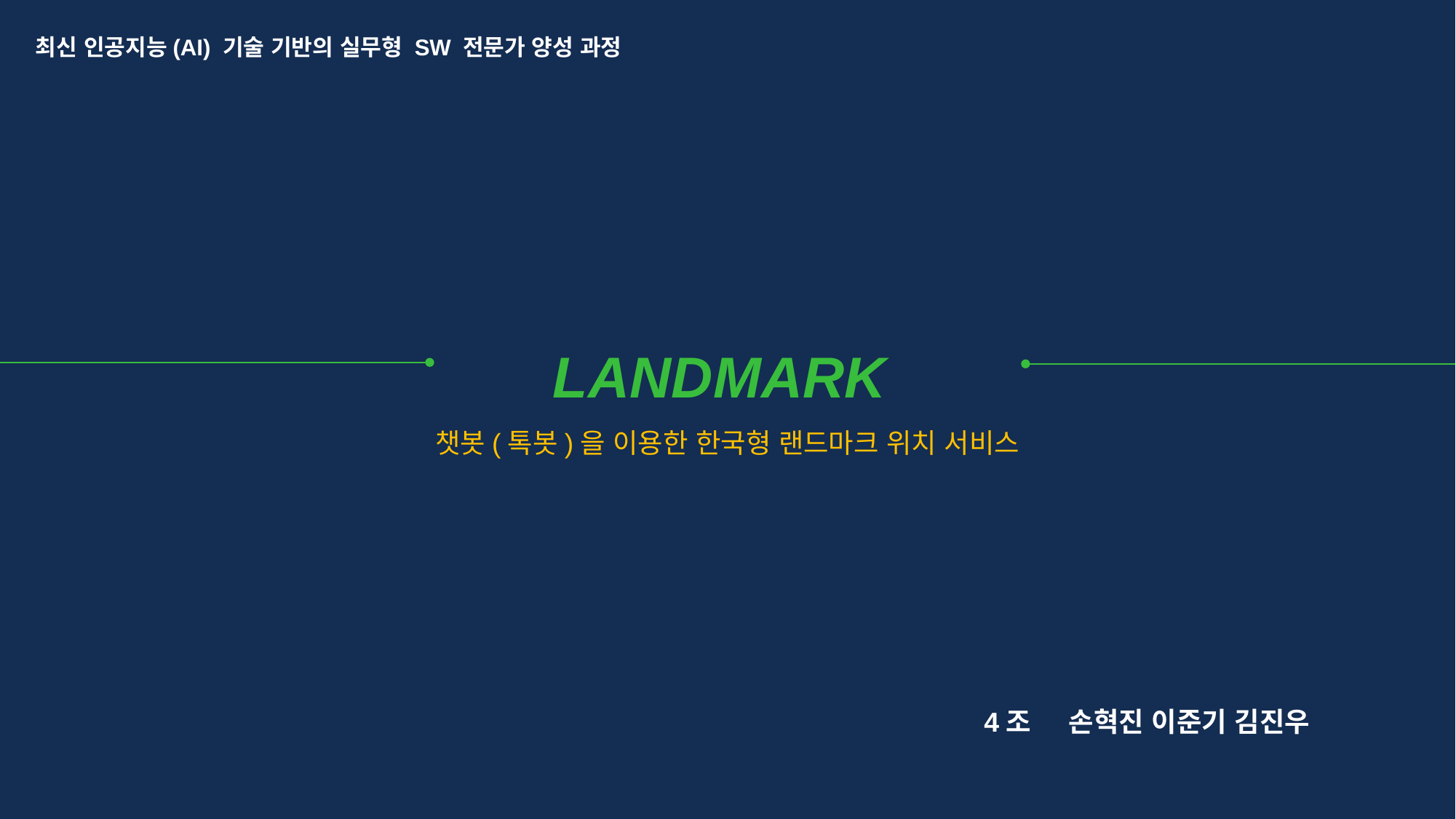

최신 인공지능(AI) 기술 기반의 실무형 SW 전문가 양성 과정
LANDMARK
챗봇(톡봇)을 이용한 한국형 랜드마크 위치 서비스
 4조     손혁진 이준기 김진우